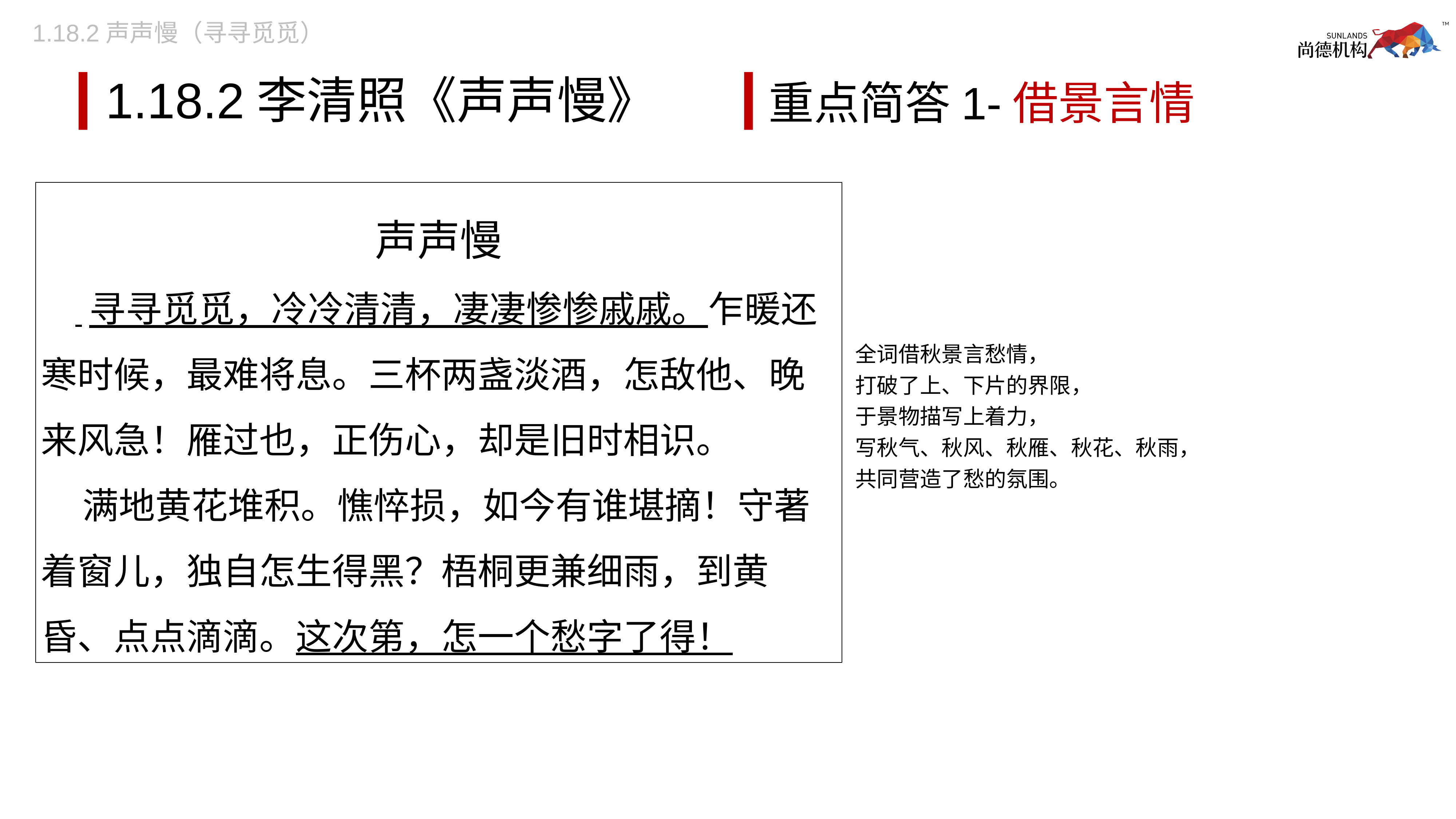

1.18.2声声慢（寻寻觅觅）
重点简答1-借景言情
# 1.18.2李清照《声声慢》
声声慢
      寻寻觅觅，冷冷清清，凄凄惨惨戚戚。乍暖还寒时候，最难将息。三杯两盏淡酒，怎敌他、晚来风急！雁过也，正伤心，却是旧时相识。
     满地黄花堆积。憔悴损，如今有谁堪摘！守著着窗儿，独自怎生得黑？梧桐更兼细雨，到黄昏、点点滴滴。这次第，怎一个愁字了得！
全词借秋景言愁情，
打破了上、下片的界限，
于景物描写上着力，
写秋气、秋风、秋雁、秋花、秋雨，
共同营造了愁的氛围。